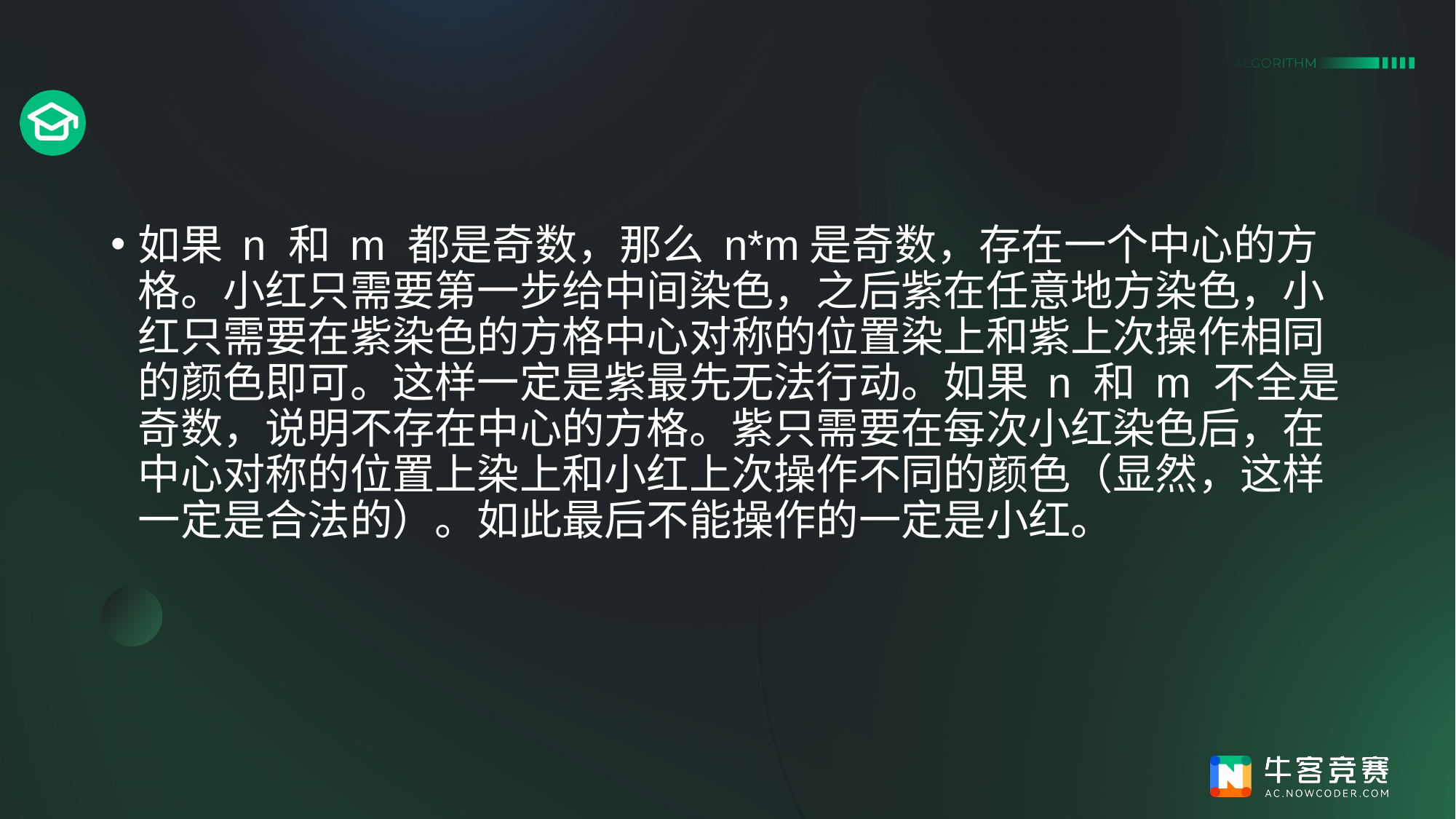

#
如果 n 和 m 都是奇数，那么 n*m是奇数，存在一个中心的方格。小红只需要第一步给中间染色，之后紫在任意地方染色，小红只需要在紫染色的方格中心对称的位置染上和紫上次操作相同的颜色即可。这样一定是紫最先无法行动。如果 n 和 m 不全是奇数，说明不存在中心的方格。紫只需要在每次小红染色后，在中心对称的位置上染上和小红上次操作不同的颜色（显然，这样一定是合法的）。如此最后不能操作的一定是小红。